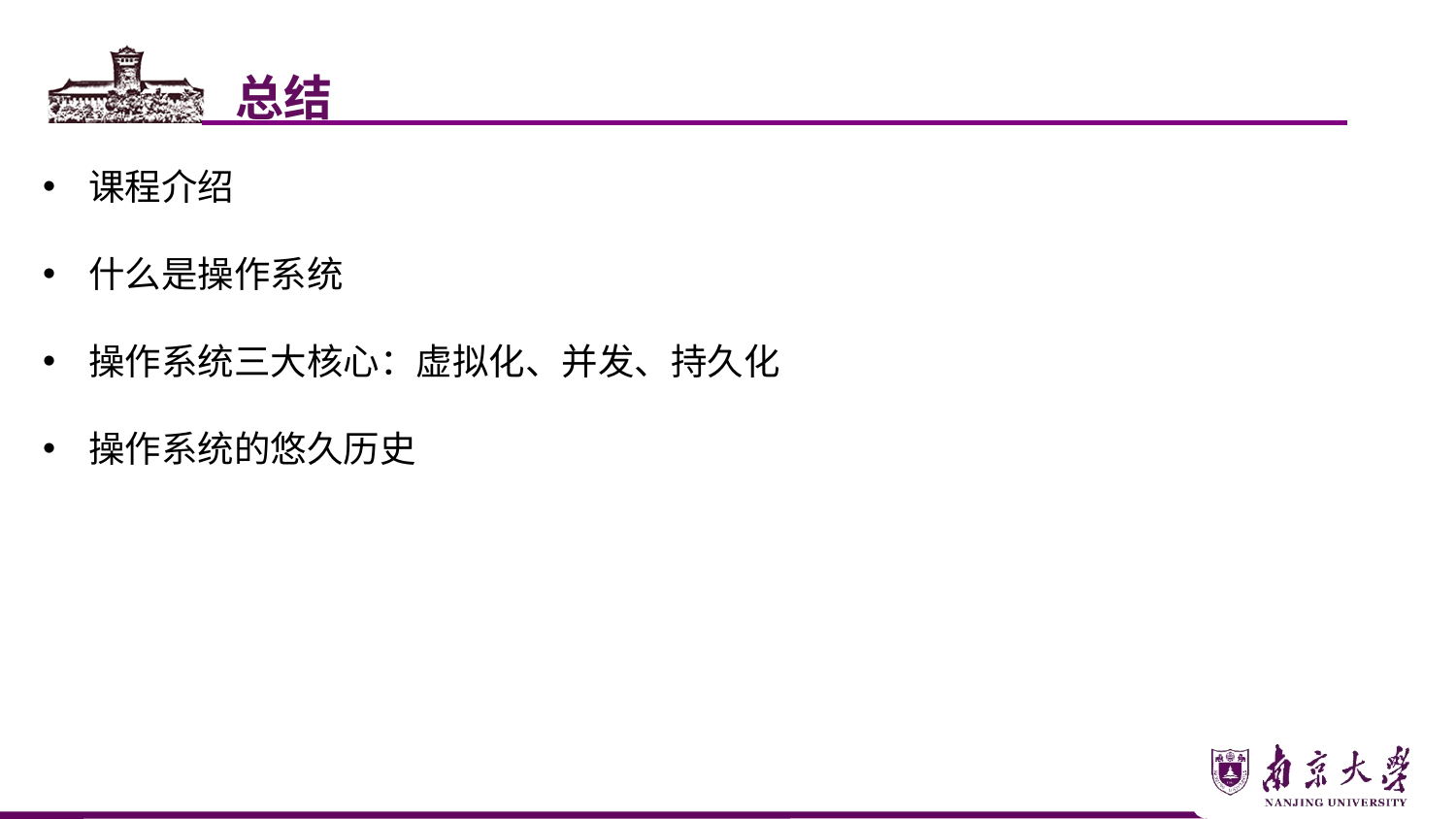

总结
课程介绍

什么是操作系统

操作系统三大核心：虚拟化、并发、持久化

操作系统的悠久历史